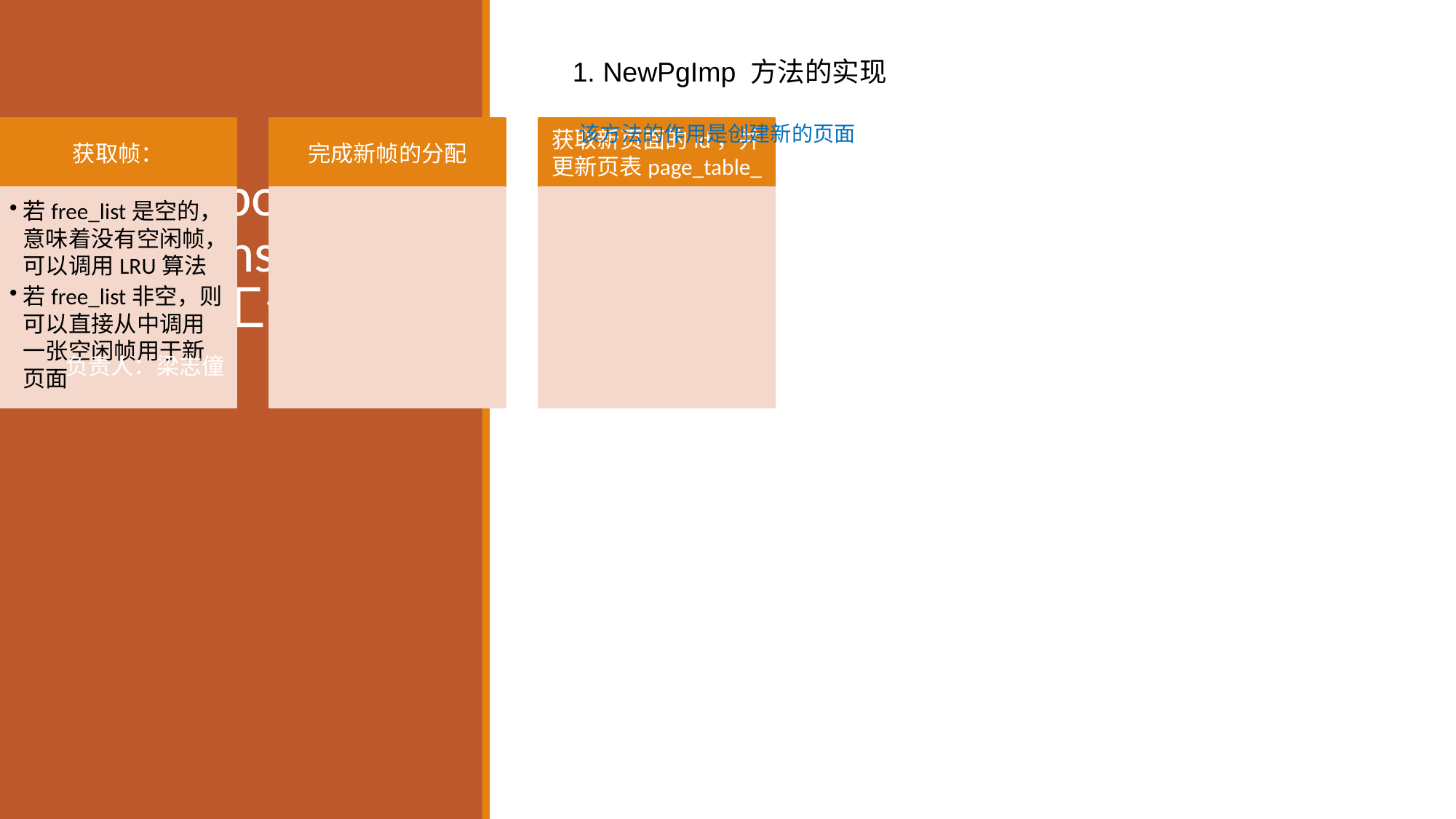

1. NewPgImp 方法的实现
# Buffer_pool_manager_instance.cpp的工作
该方法的作用是创建新的页面
获取帧：
若free_list是空的，意味着没有空闲帧，可以调用LRU算法
若free_list非空，则可以直接从中调用一张空闲帧用于新页面
完成新帧的分配

获取新页面的id，并更新页表page_table_

负责人：梁志僮